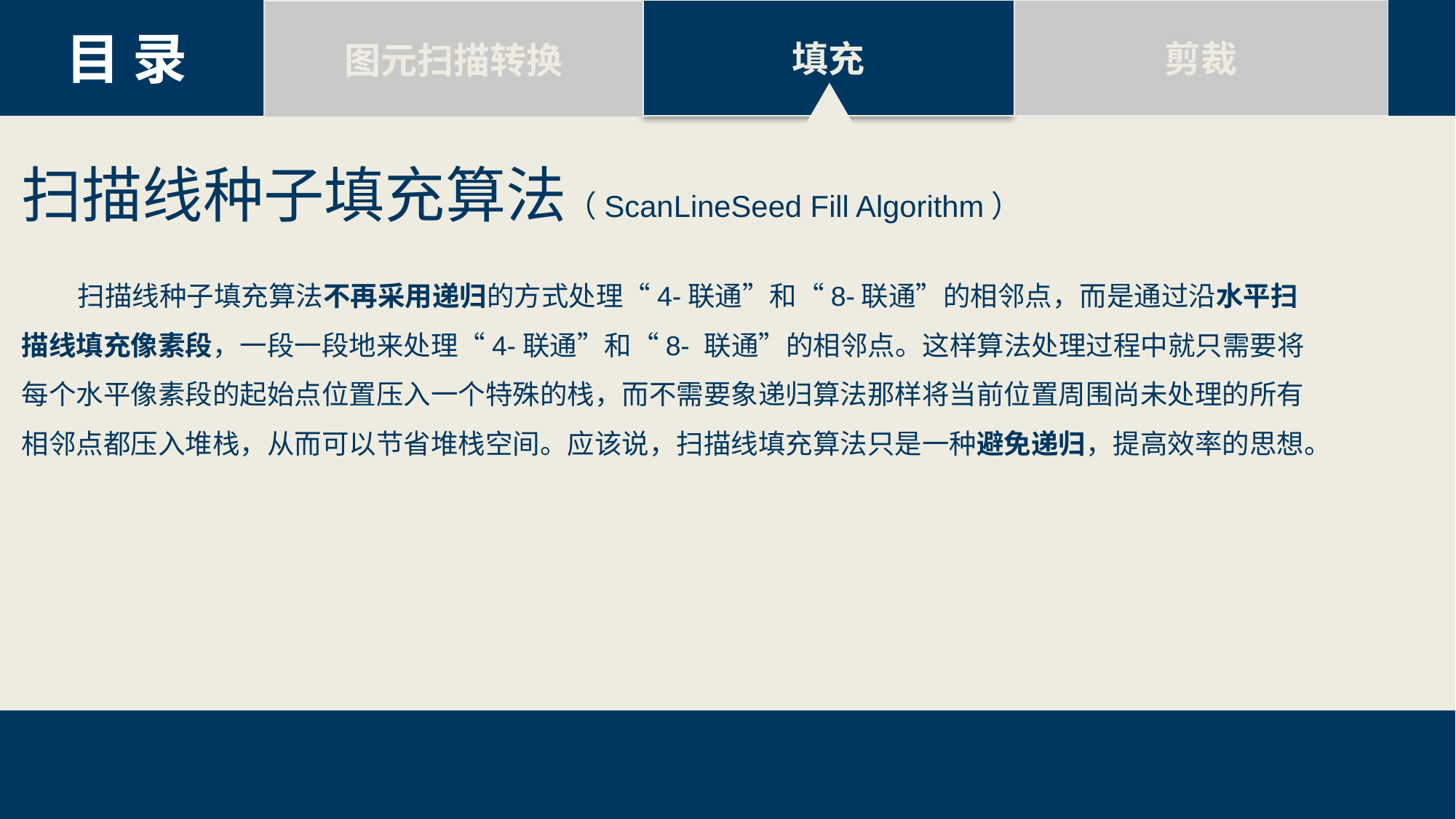

剪裁
填充
图元扫描转换
目 录

扫描线种子填充算法（ScanLineSeed Fill Algorithm）
        扫描线种子填充算法不再采用递归的方式处理“4-联通”和“8-联通”的相邻点，而是通过沿水平扫描线填充像素段，一段一段地来处理“4-联通”和“8- 联通”的相邻点。这样算法处理过程中就只需要将每个水平像素段的起始点位置压入一个特殊的栈，而不需要象递归算法那样将当前位置周围尚未处理的所有相邻点都压入堆栈，从而可以节省堆栈空间。应该说，扫描线填充算法只是一种避免递归，提高效率的思想。

30